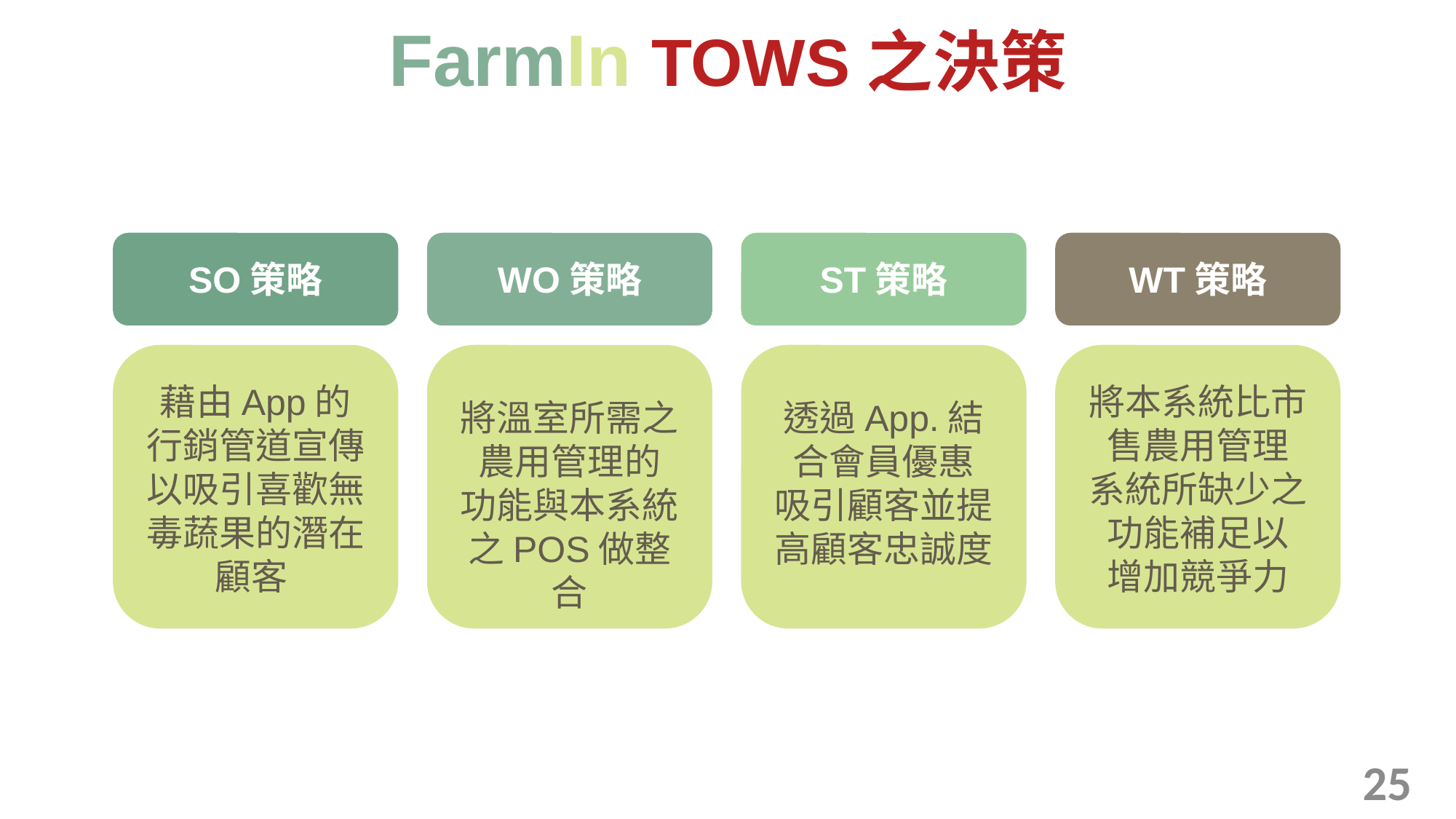

FarmIn TOWS之決策

SO策略
WO策略
ST策略
WT策略

藉由App的
行銷管道宣傳
以吸引喜歡無毒蔬果的潛在顧客
將本系統比市售農用管理
系統所缺少之功能補足以
增加競爭力
將溫室所需之農用管理的
功能與本系統之POS做整合
透過App.結合會員優惠
吸引顧客並提高顧客忠誠度
25